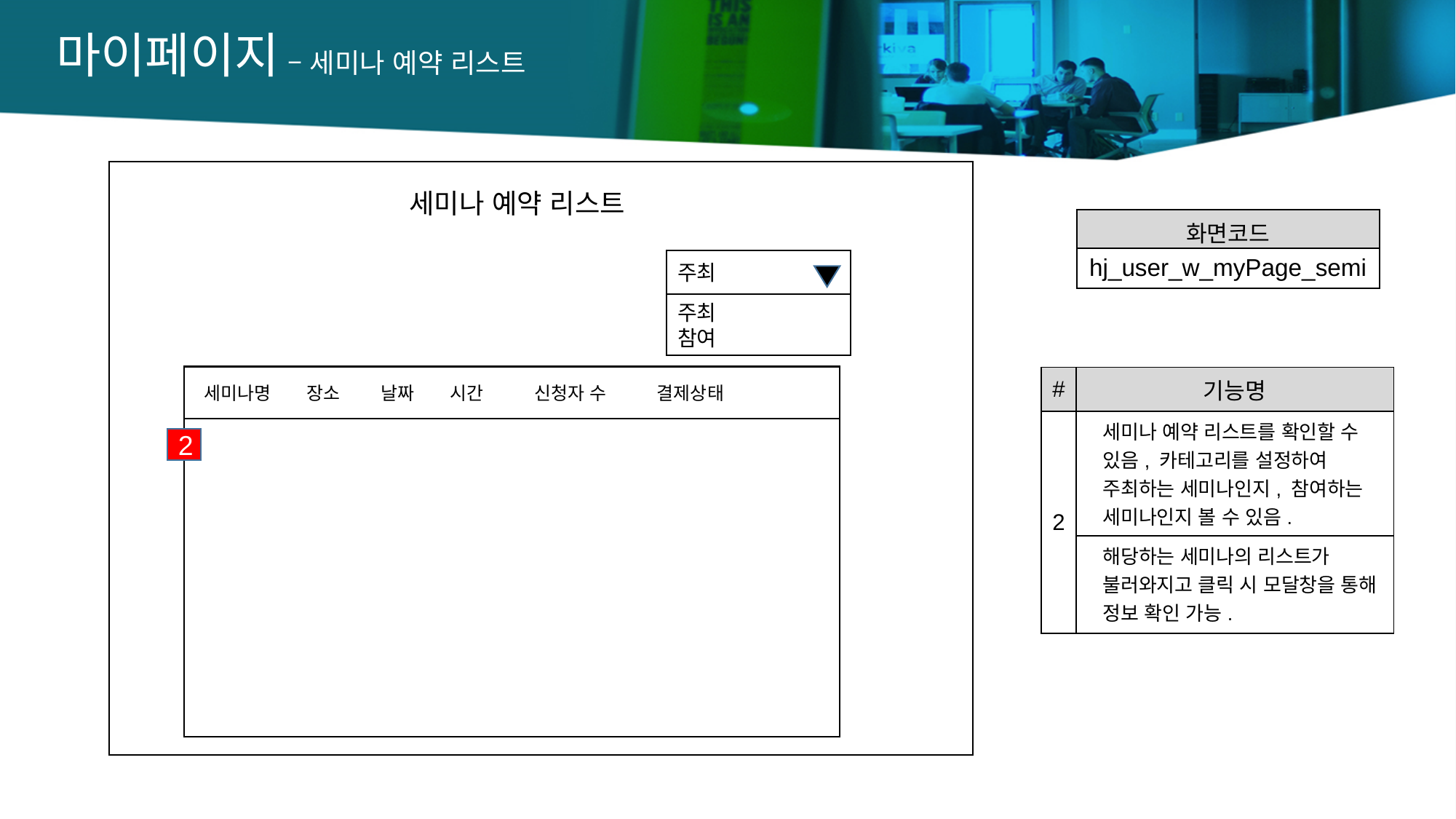

마이페이지 – 세미나 예약 리스트

세미나 예약 리스트
| 화면코드 |
| --- |
| hj\_user\_w\_myPage\_semi |
주최

주최
참여

 세미나명       장소        날짜       시간          신청자 수          결제상태
| # | 기능명 |
| --- | --- |
| 2 | 세미나 예약 리스트를 확인할 수 있음, 카테고리를 설정하여 주최하는 세미나인지, 참여하는 세미나인지 볼 수 있음. |
|  | 해당하는 세미나의 리스트가 불러와지고 클릭 시 모달창을 통해 정보 확인 가능. |
2